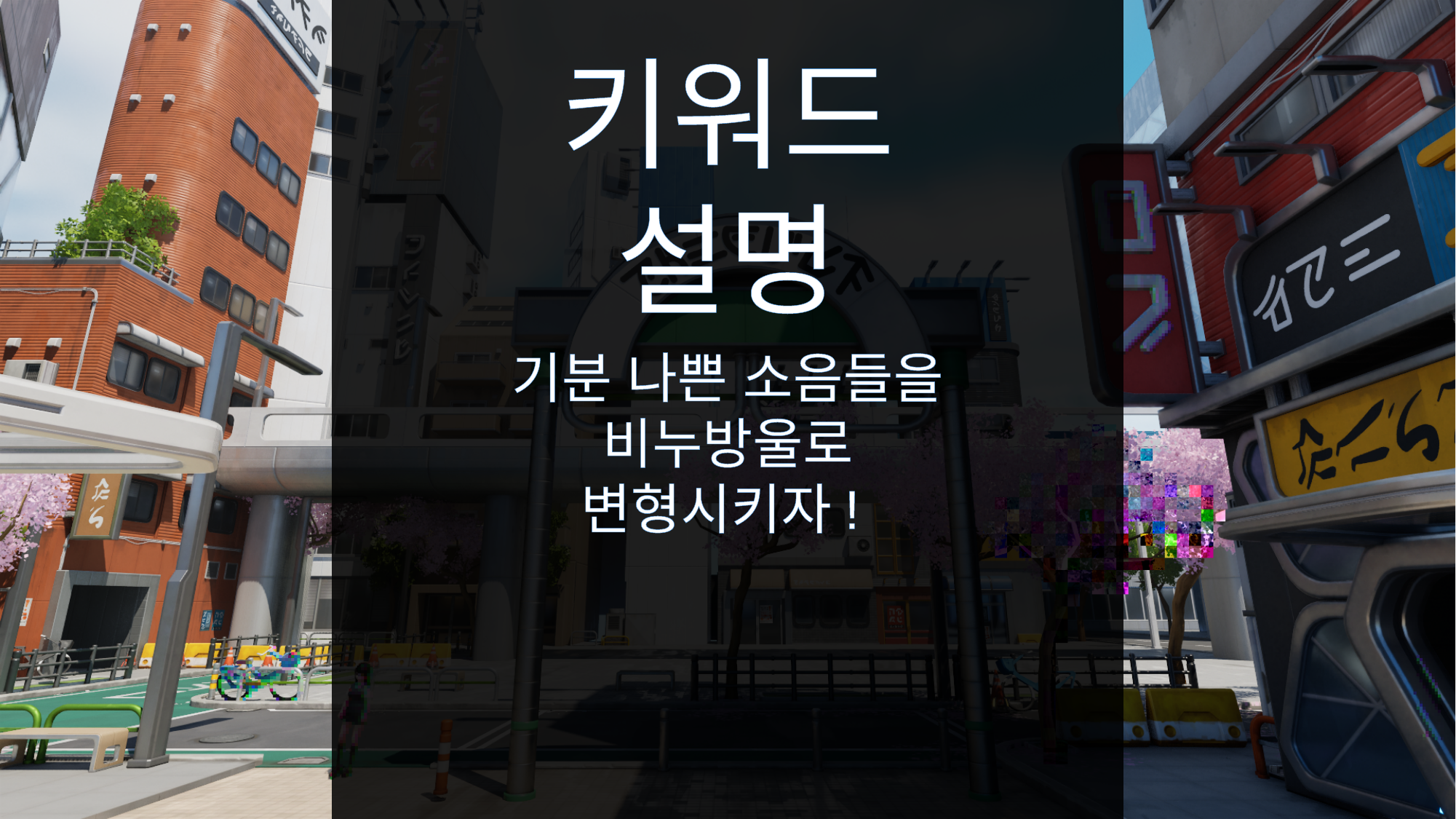

키워드 설명
기분 나쁜 소음들을 비누방울로 변형시키자!